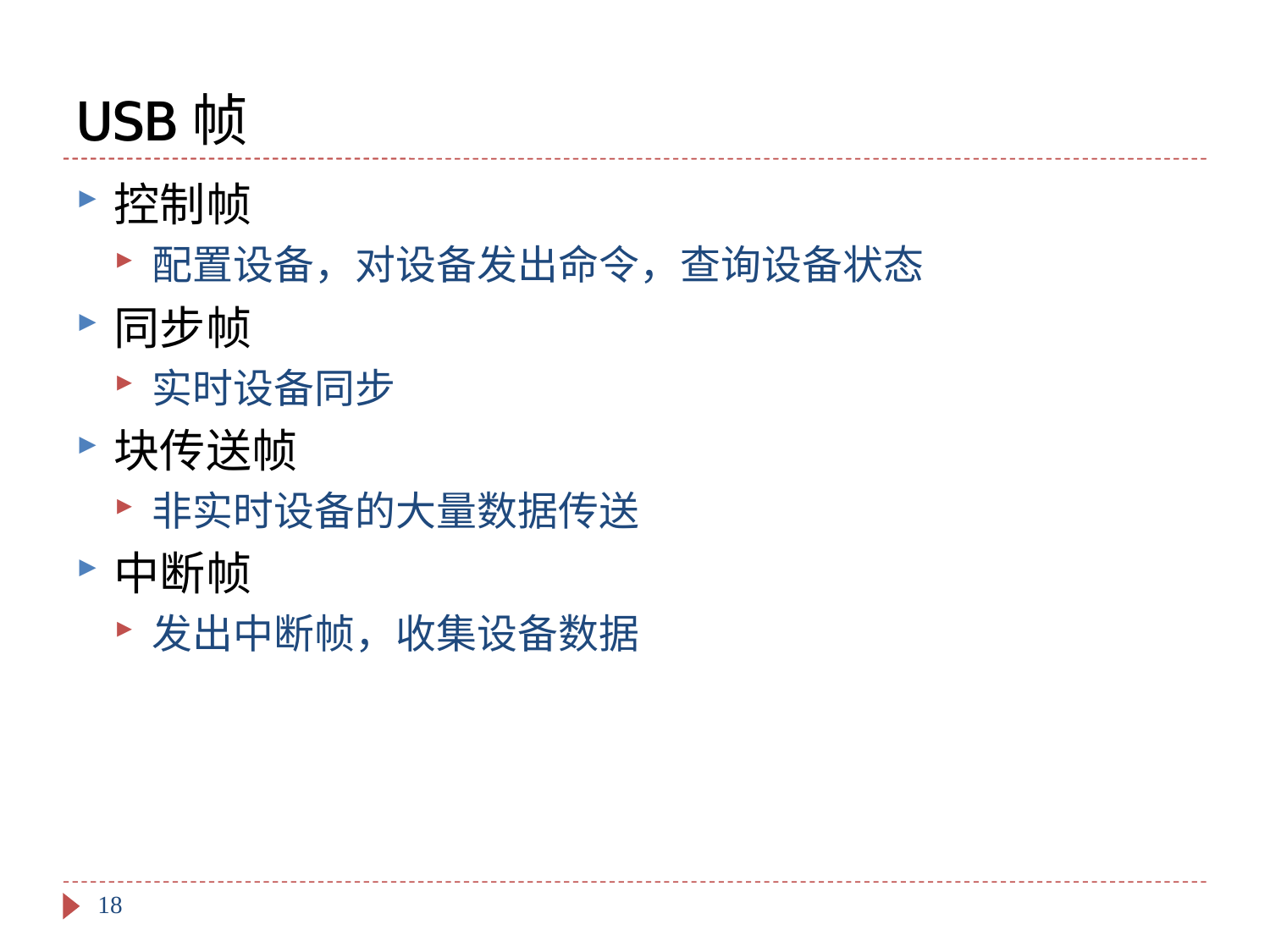

# USB帧
控制帧
配置设备，对设备发出命令，查询设备状态
同步帧
实时设备同步
块传送帧
非实时设备的大量数据传送
中断帧
发出中断帧，收集设备数据

18